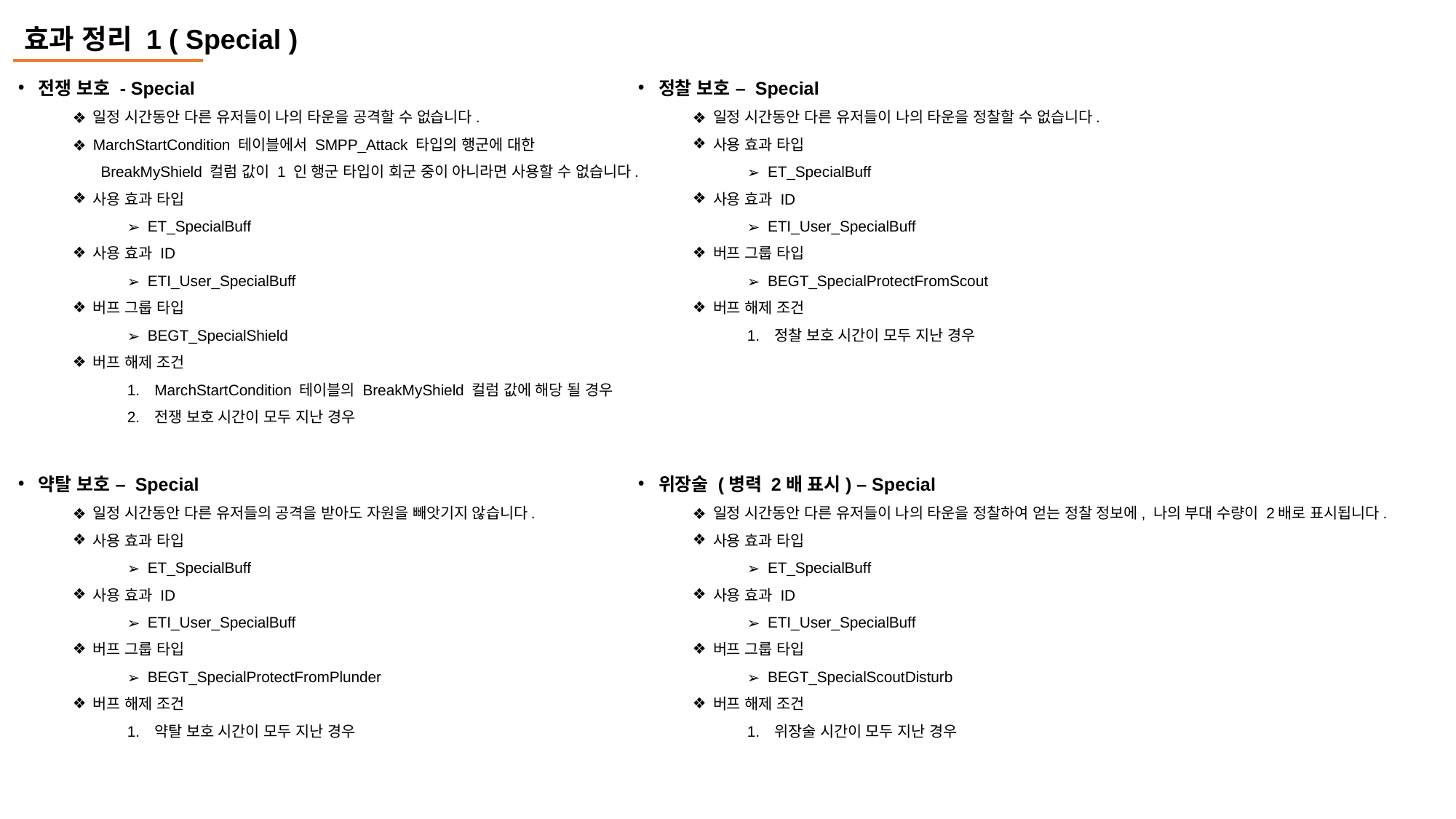

효과 정리 1 ( Special )
정찰 보호 – Special
일정 시간동안 다른 유저들이 나의 타운을 정찰할 수 없습니다.
사용 효과 타입
ET_SpecialBuff
사용 효과 ID
ETI_User_SpecialBuff
버프 그룹 타입
BEGT_SpecialProtectFromScout
버프 해제 조건
정찰 보호 시간이 모두 지난 경우
전쟁 보호 - Special
일정 시간동안 다른 유저들이 나의 타운을 공격할 수 없습니다.
MarchStartCondition 테이블에서 SMPP_Attack 타입의 행군에 대한
 BreakMyShield 컬럼 값이 1 인 행군 타입이 회군 중이 아니라면 사용할 수 없습니다.
사용 효과 타입
ET_SpecialBuff
사용 효과 ID
ETI_User_SpecialBuff
버프 그룹 타입
BEGT_SpecialShield
버프 해제 조건
MarchStartCondition 테이블의 BreakMyShield 컬럼 값에 해당 될 경우
전쟁 보호 시간이 모두 지난 경우
약탈 보호 – Special
일정 시간동안 다른 유저들의 공격을 받아도 자원을 빼앗기지 않습니다.
사용 효과 타입
ET_SpecialBuff
사용 효과 ID
ETI_User_SpecialBuff
버프 그룹 타입
BEGT_SpecialProtectFromPlunder
버프 해제 조건
약탈 보호 시간이 모두 지난 경우
위장술 (병력 2배 표시) – Special
일정 시간동안 다른 유저들이 나의 타운을 정찰하여 얻는 정찰 정보에, 나의 부대 수량이 2배로 표시됩니다.
사용 효과 타입
ET_SpecialBuff
사용 효과 ID
ETI_User_SpecialBuff
버프 그룹 타입
BEGT_SpecialScoutDisturb
버프 해제 조건
위장술 시간이 모두 지난 경우